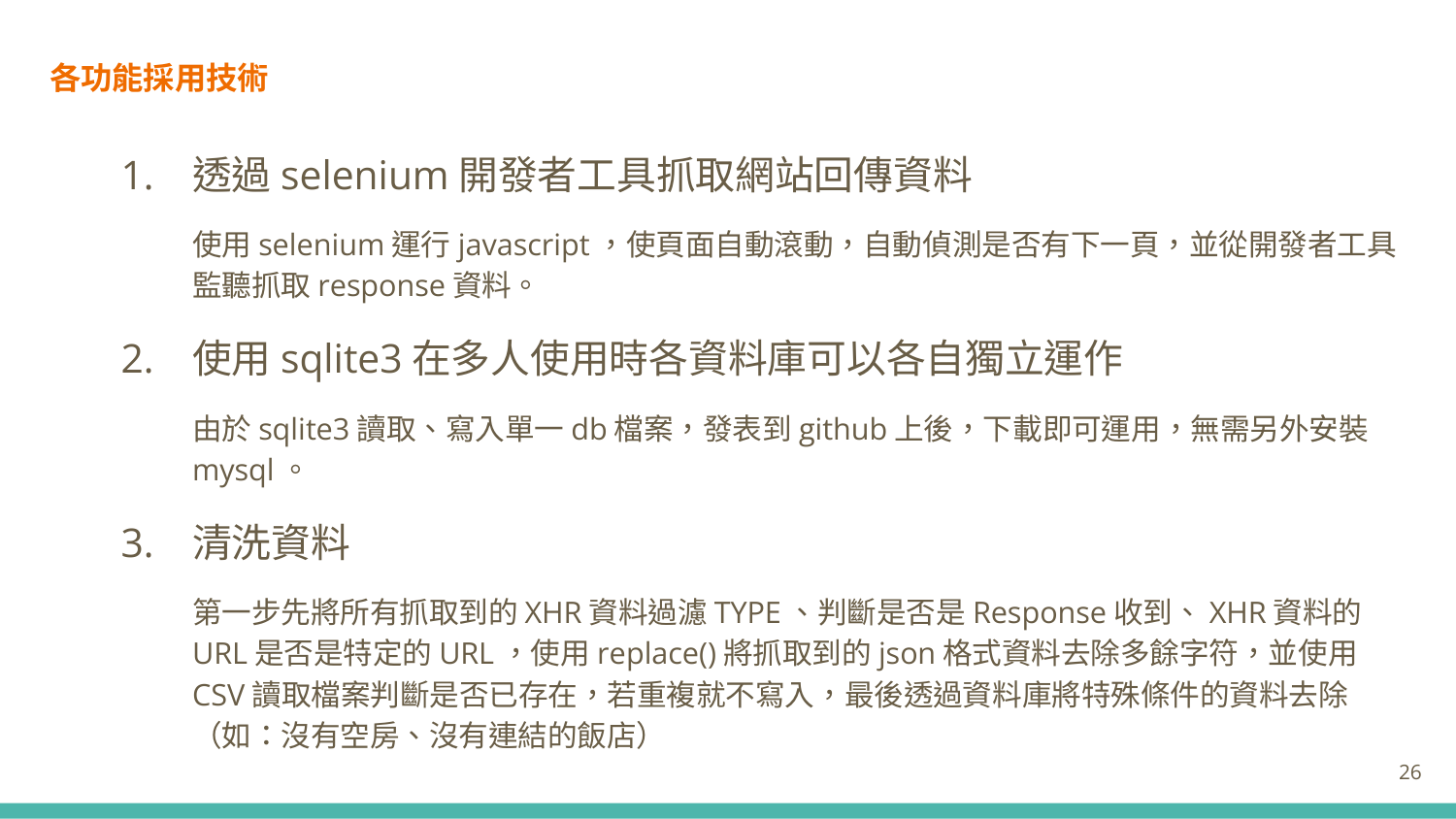

# 各功能採用技術
透過selenium開發者工具抓取網站回傳資料
使用selenium運行javascript，使頁面自動滾動，自動偵測是否有下一頁，並從開發者工具監聽抓取response資料。
使用sqlite3在多人使用時各資料庫可以各自獨立運作
由於sqlite3讀取、寫入單一db檔案，發表到github上後，下載即可運用，無需另外安裝mysql。
清洗資料
第一步先將所有抓取到的XHR資料過濾TYPE、判斷是否是Response收到、XHR資料的URL是否是特定的URL，使用replace()將抓取到的json格式資料去除多餘字符，並使用CSV讀取檔案判斷是否已存在，若重複就不寫入，最後透過資料庫將特殊條件的資料去除（如：沒有空房、沒有連結的飯店）
26